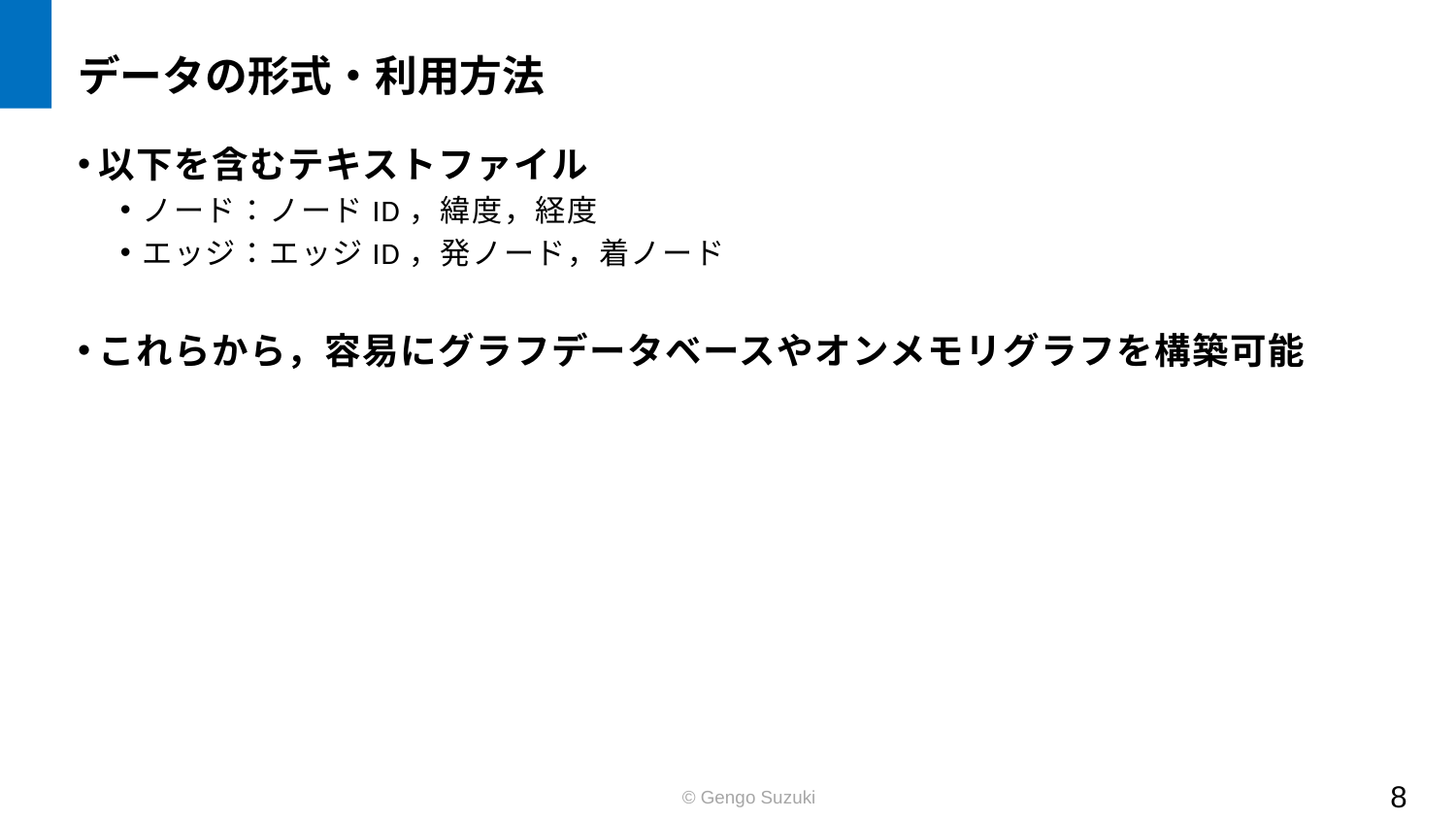

# データの形式・利用方法
以下を含むテキストファイル
ノード：ノードID，緯度，経度
エッジ：エッジID，発ノード，着ノード

これらから，容易にグラフデータベースやオンメモリグラフを構築可能